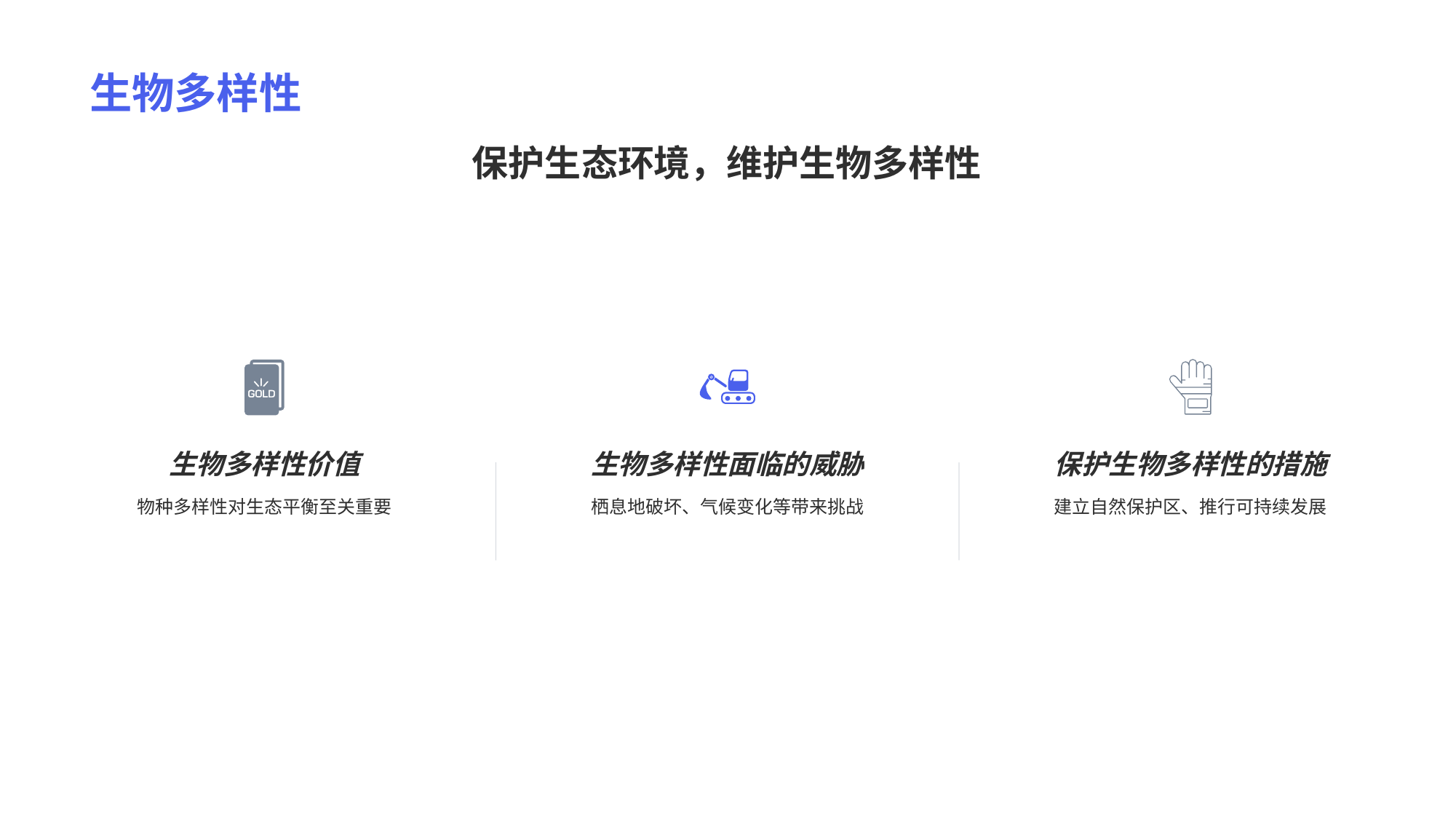

# 生物多样性
保护生态环境，维护生物多样性

生物多样性面临的威胁
栖息地破坏、气候变化等带来挑战

保护生物多样性的措施
建立自然保护区、推行可持续发展

生物多样性价值
物种多样性对生态平衡至关重要